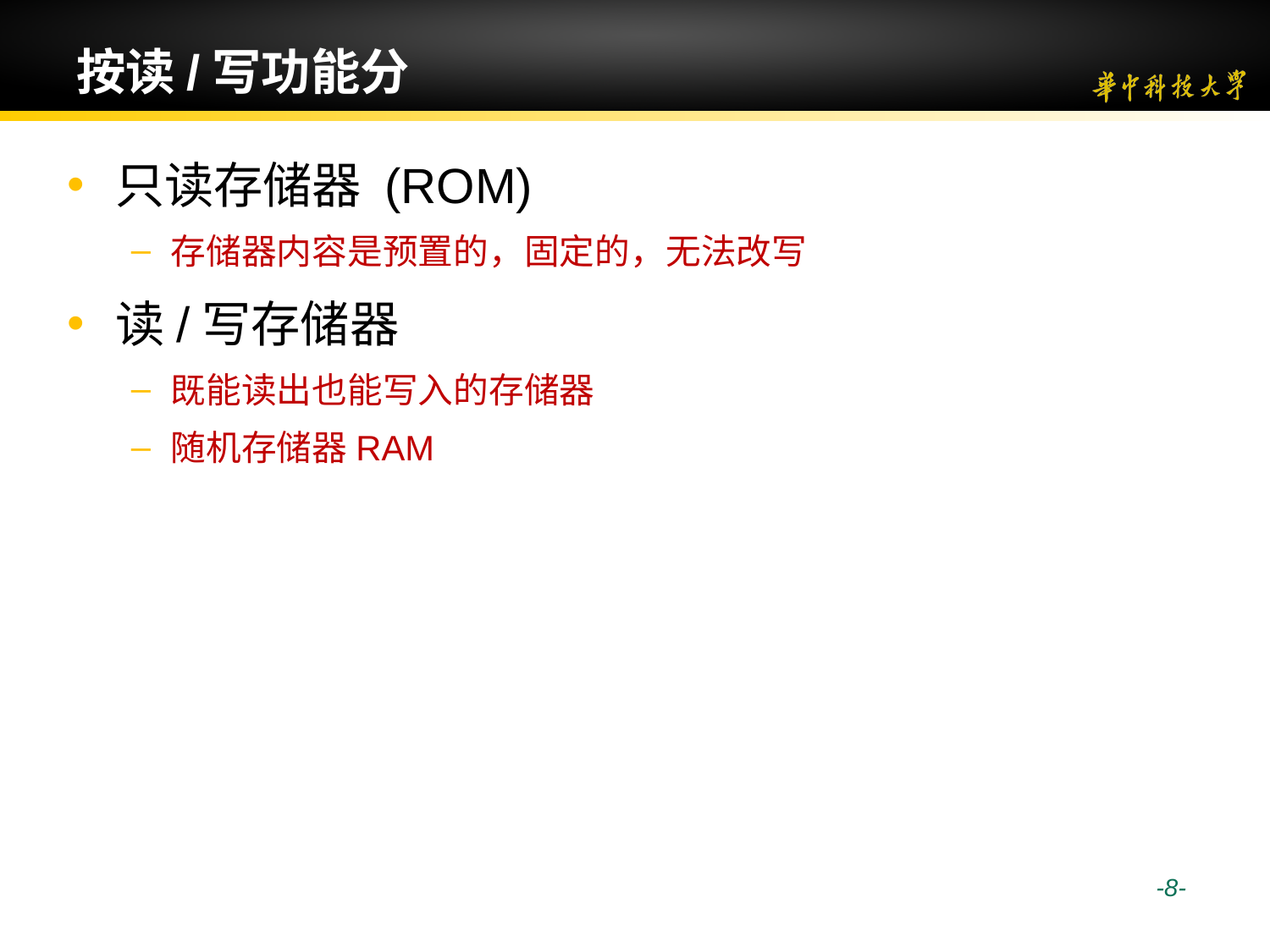

# 按读/写功能分
只读存储器 (ROM)
存储器内容是预置的，固定的，无法改写
读/写存储器
既能读出也能写入的存储器
随机存储器RAM

 -8-